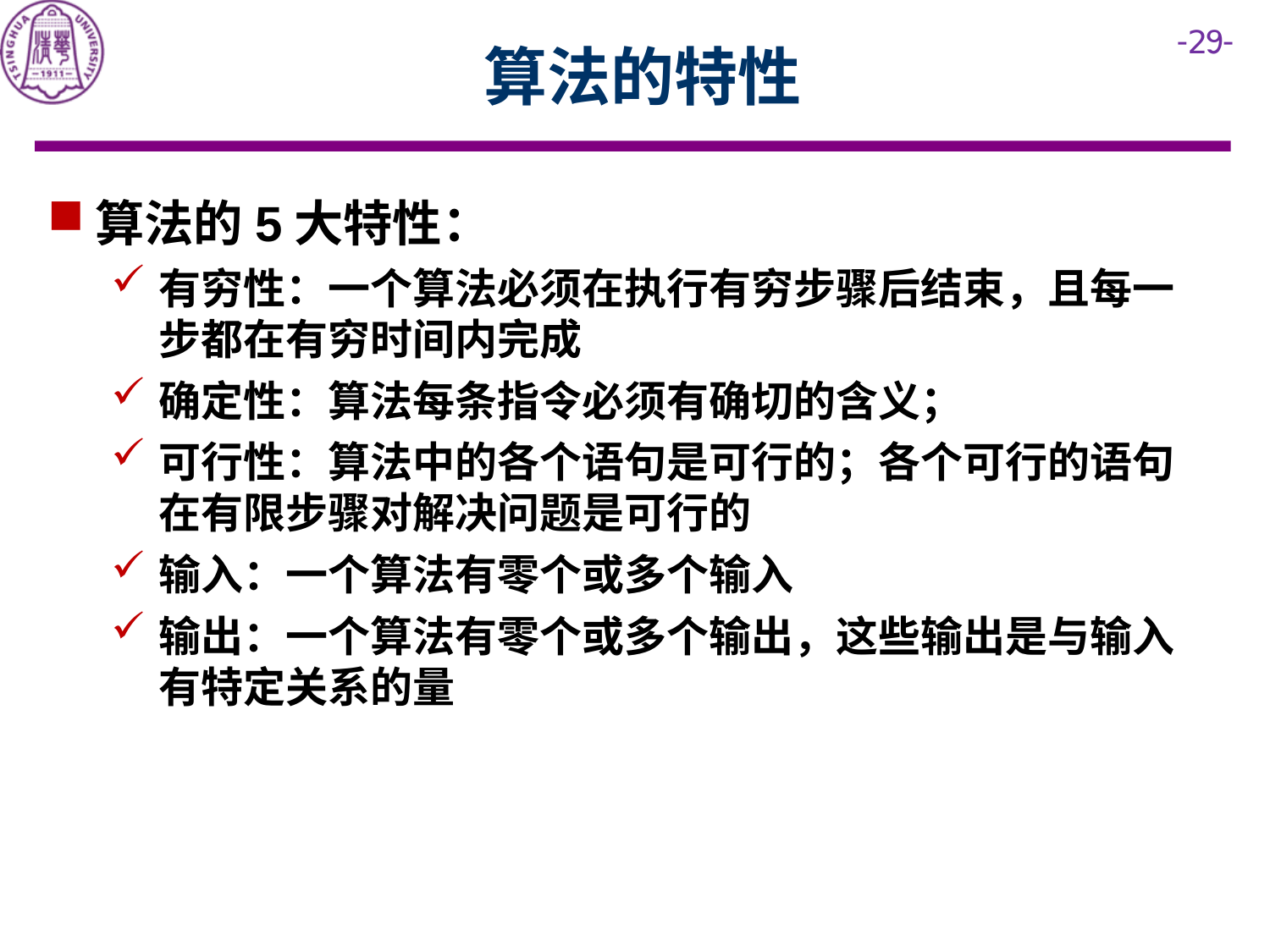

# 算法的特性
算法的5大特性：
有穷性：一个算法必须在执行有穷步骤后结束，且每一步都在有穷时间内完成
确定性：算法每条指令必须有确切的含义；
可行性：算法中的各个语句是可行的；各个可行的语句在有限步骤对解决问题是可行的
输入：一个算法有零个或多个输入
输出：一个算法有零个或多个输出，这些输出是与输入有特定关系的量